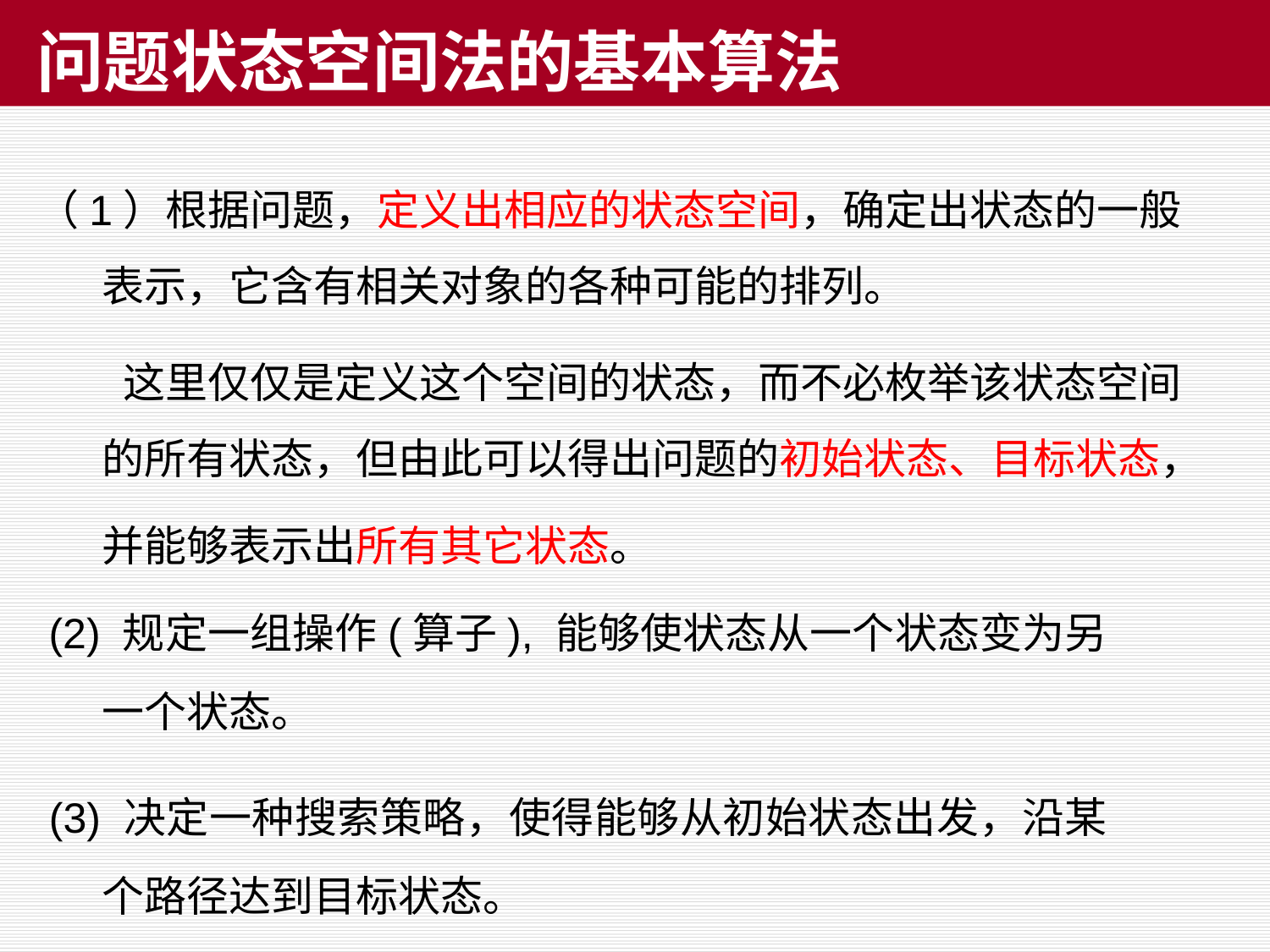

# 问题状态空间法的基本算法
（1）根据问题，定义出相应的状态空间，确定出状态的一般表示，它含有相关对象的各种可能的排列。
        这里仅仅是定义这个空间的状态，而不必枚举该状态空间的所有状态，但由此可以得出问题的初始状态、目标状态，并能够表示出所有其它状态。
 (2) 规定一组操作(算子), 能够使状态从一个状态变为另一个状态。
 (3) 决定一种搜索策略，使得能够从初始状态出发，沿某个路径达到目标状态。